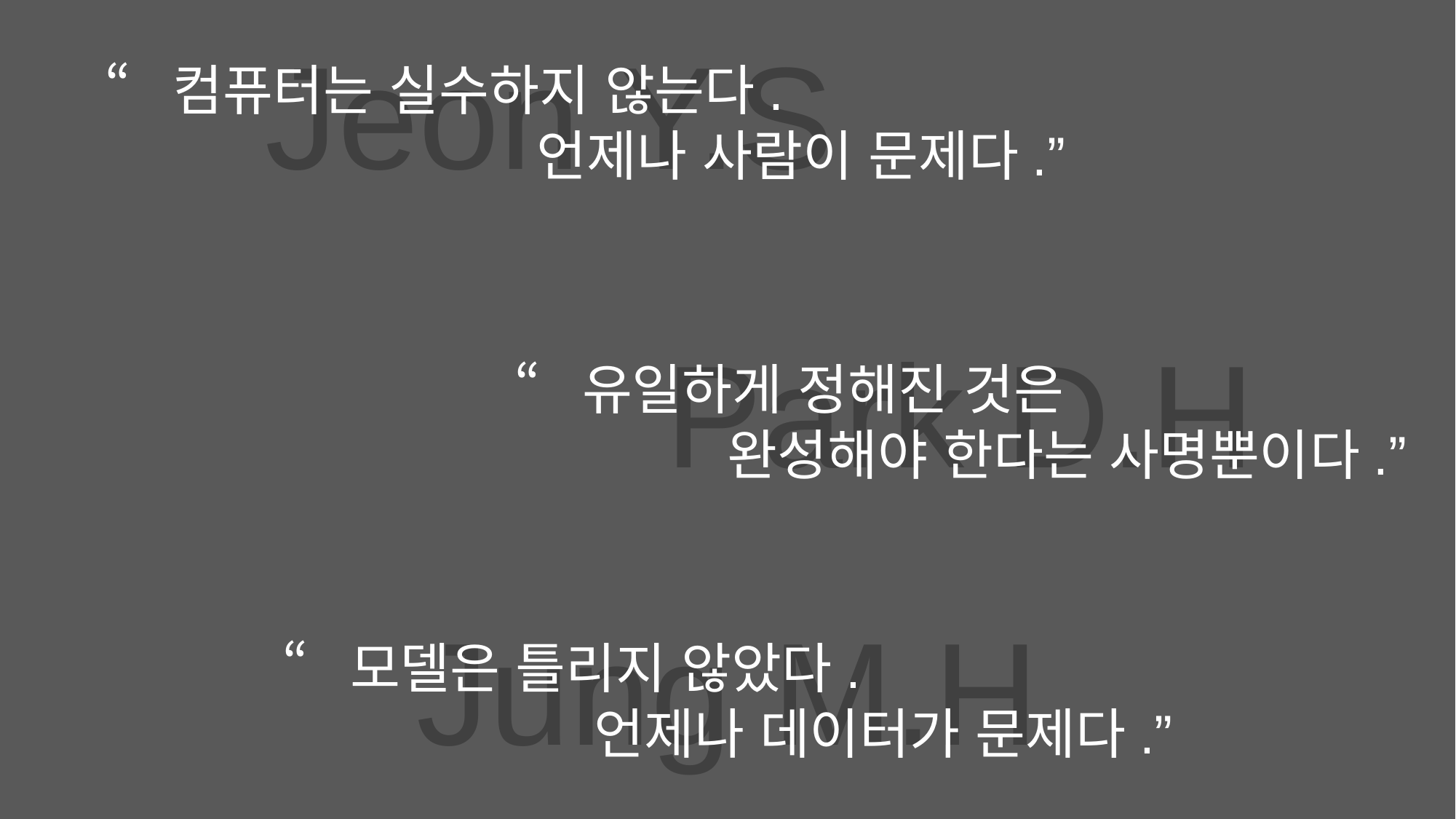

Jeon Y.S
“컴퓨터는 실수하지 않는다.
언제나 사람이 문제다.”
Park D.H
“유일하게 정해진 것은
완성해야 한다는 사명뿐이다.”
Jung M.H
“모델은 틀리지 않았다.
언제나 데이터가 문제다.”